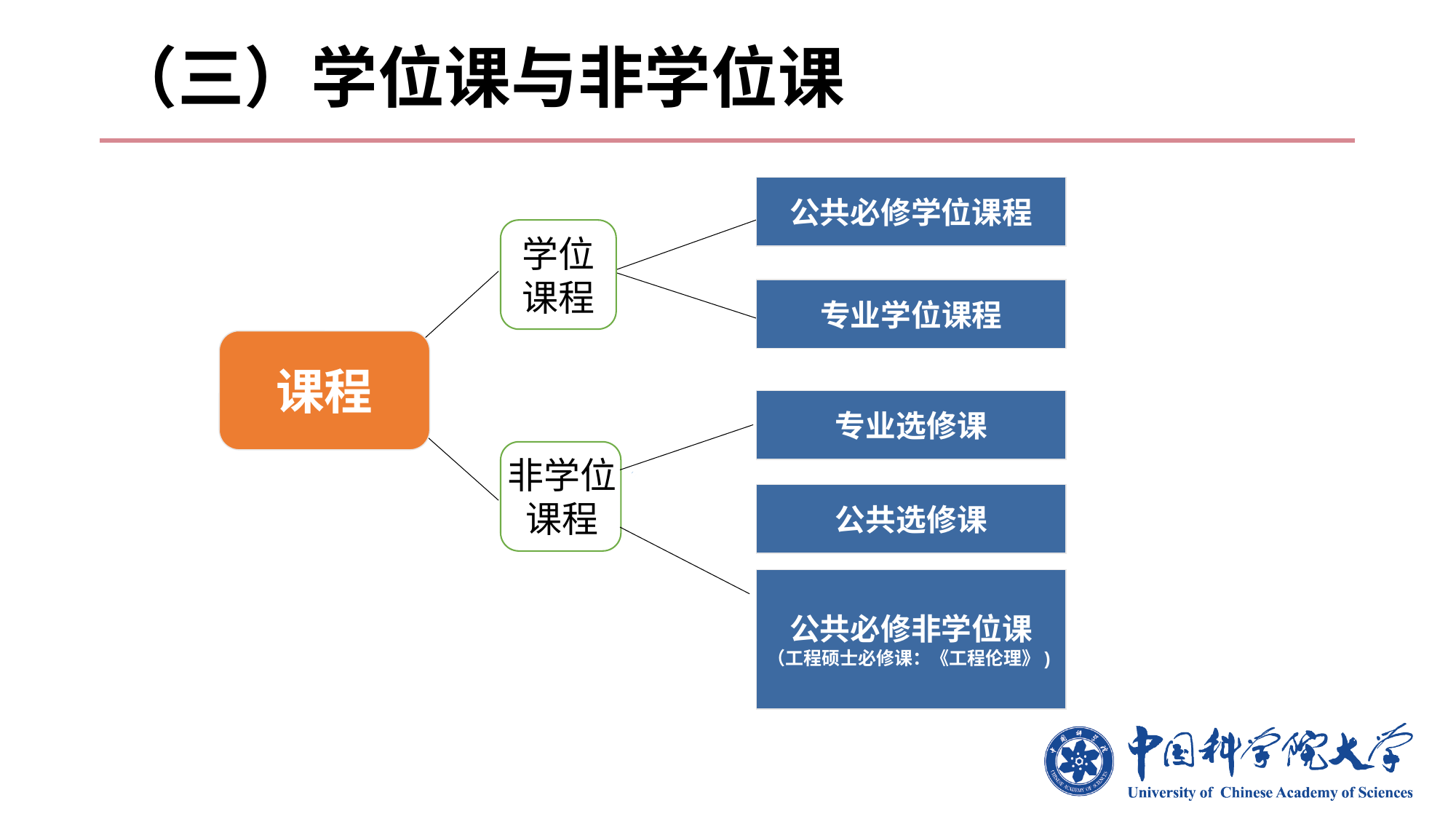

# （三）学位课与非学位课
公共必修学位课程
学位
课程

专业学位课程
课程
专业选修课

非学位
课程

公共选修课
公共必修非学位课
（工程硕士必修课：《工程伦理》)